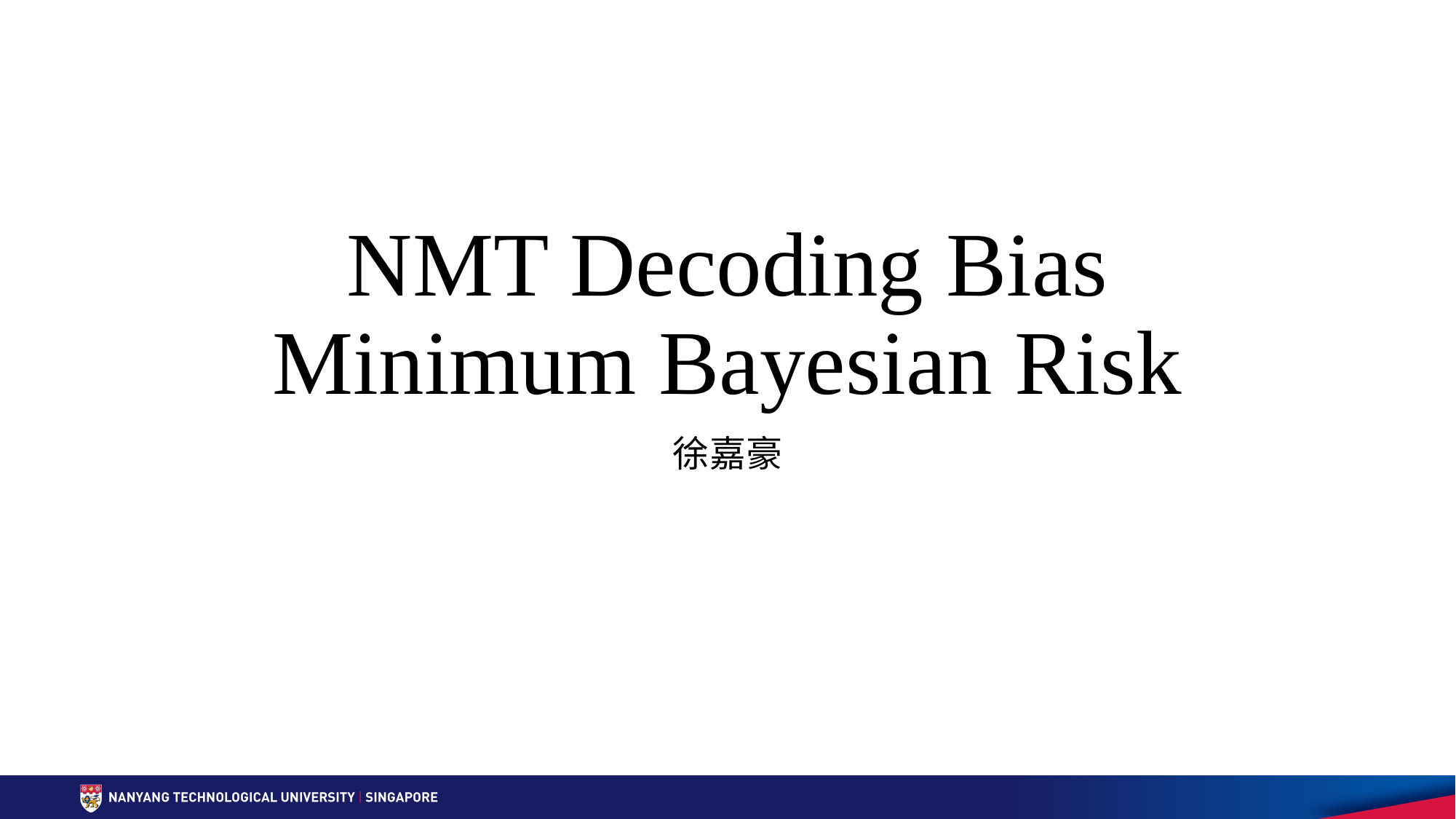

# NMT Decoding Bias Minimum Bayesian Risk
徐嘉豪